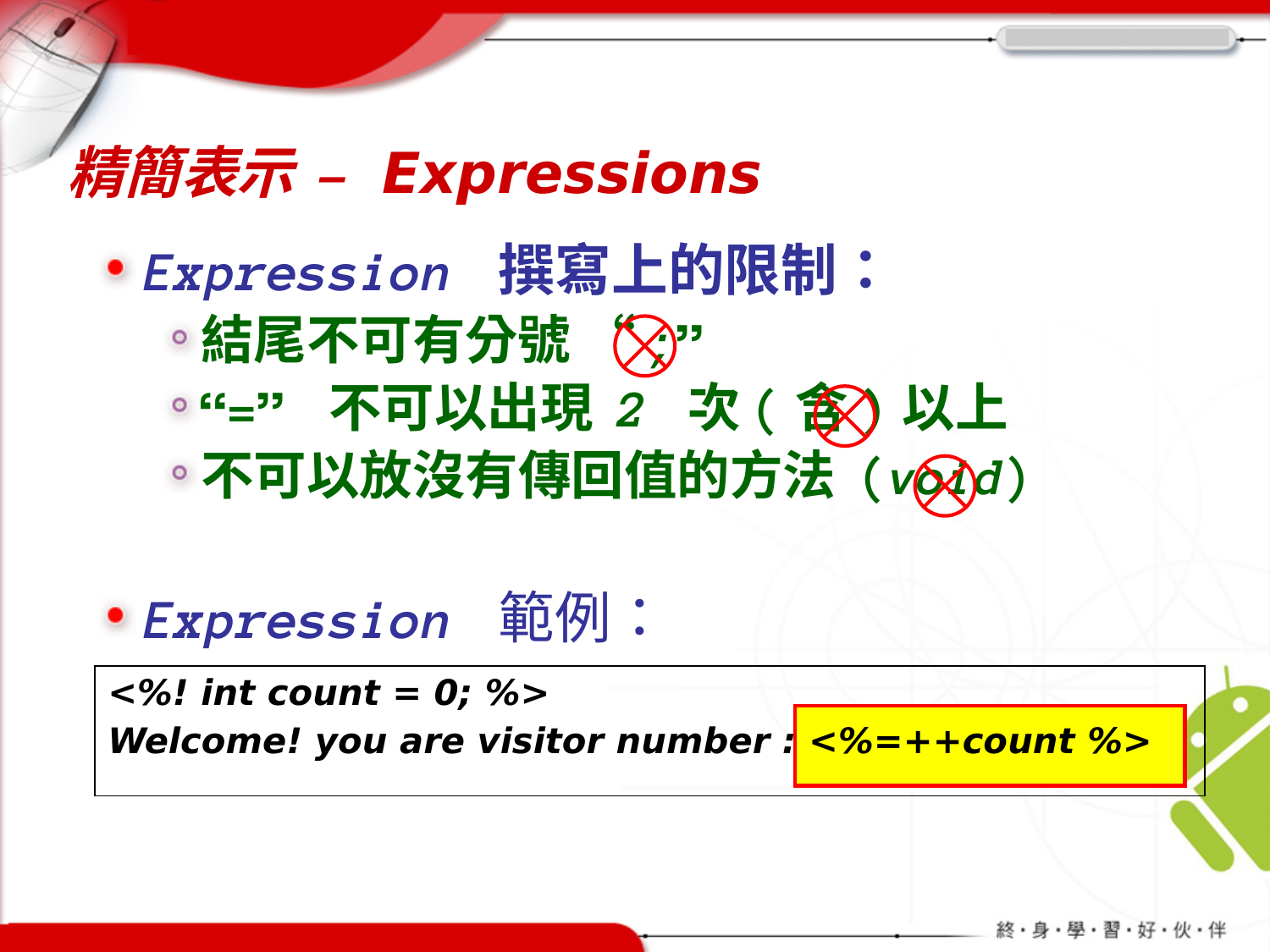

# 精簡表示 - Expressions
Expression 撰寫上的限制：
結尾不可有分號 “;”
“=” 不可以出現 2 次(含)以上
不可以放沒有傳回值的方法 (void)

Expression 範例：

| <%! int count = 0; %> Welcome! you are visitor number : <%=++count %> |
| --- |